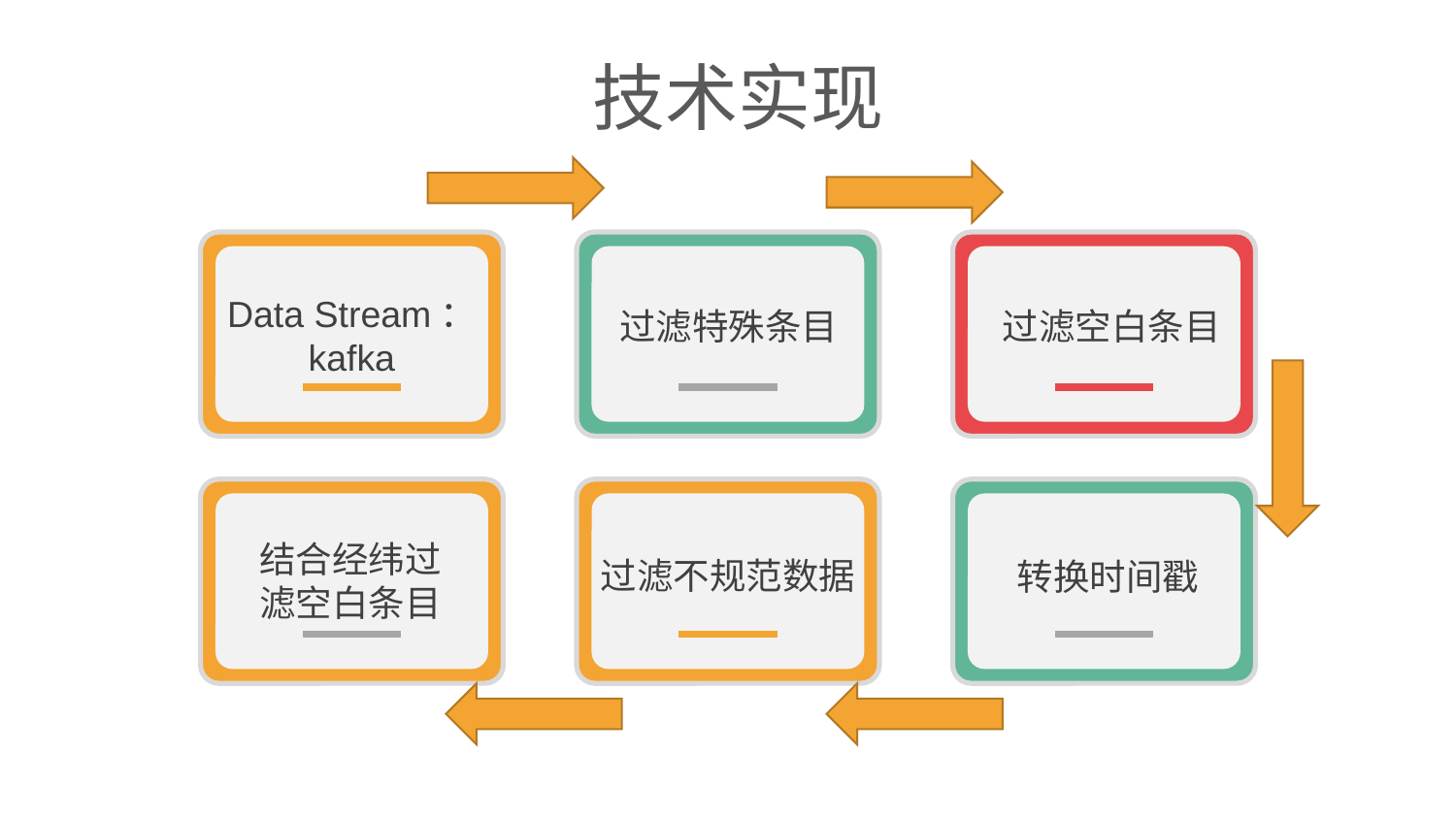

技术实现

Data Stream：
kafka
过滤特殊条目
过滤空白条目

结合经纬过滤空白条目
过滤不规范数据
转换时间戳